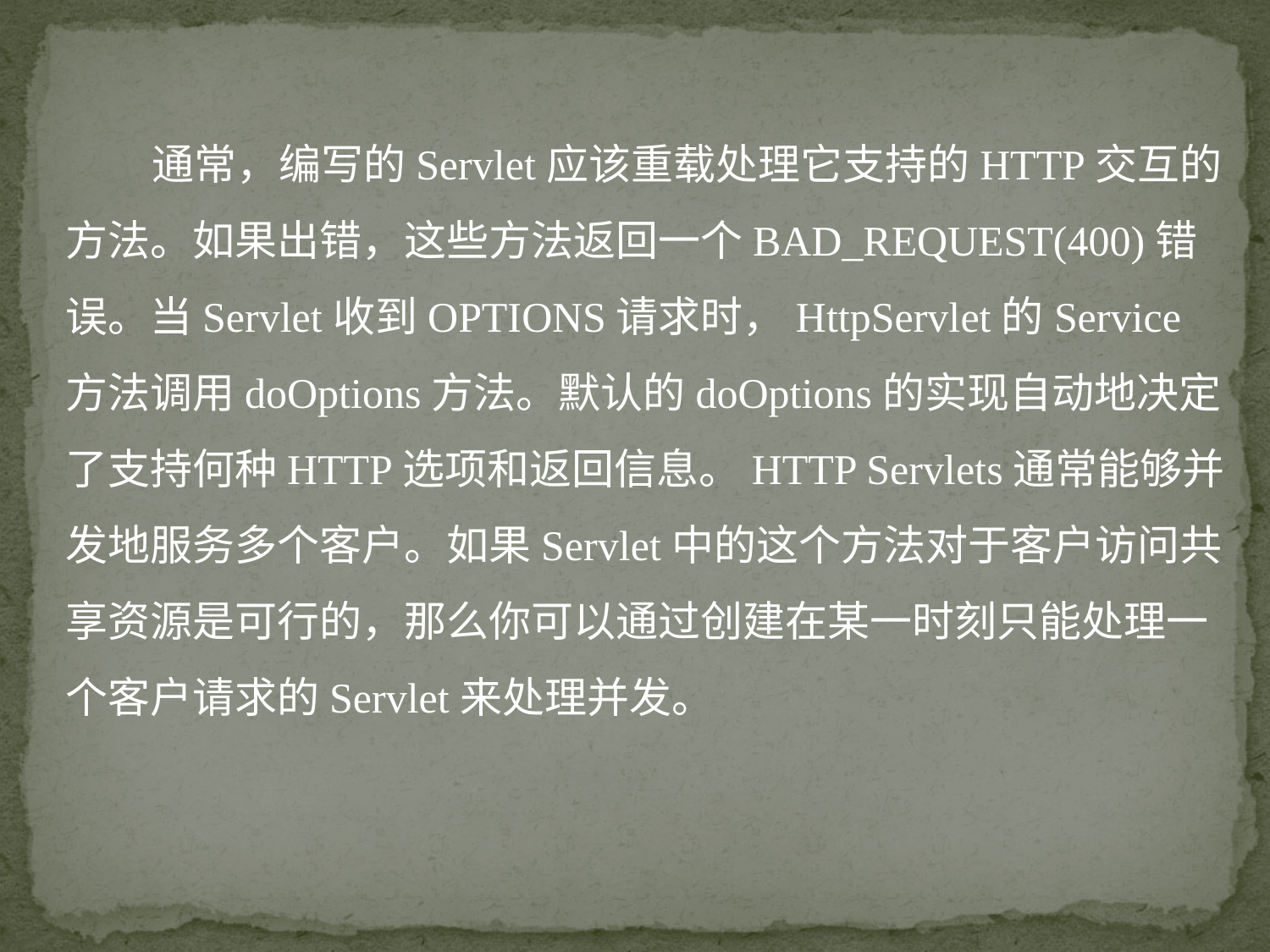

通常，编写的Servlet应该重载处理它支持的HTTP交互的方法。如果出错，这些方法返回一个BAD_REQUEST(400)错误。当Servlet收到OPTIONS请求时，HttpServlet的Service方法调用doOptions方法。默认的doOptions的实现自动地决定了支持何种HTTP选项和返回信息。HTTP Servlets通常能够并发地服务多个客户。如果Servlet中的这个方法对于客户访问共享资源是可行的，那么你可以通过创建在某一时刻只能处理一个客户请求的Servlet来处理并发。